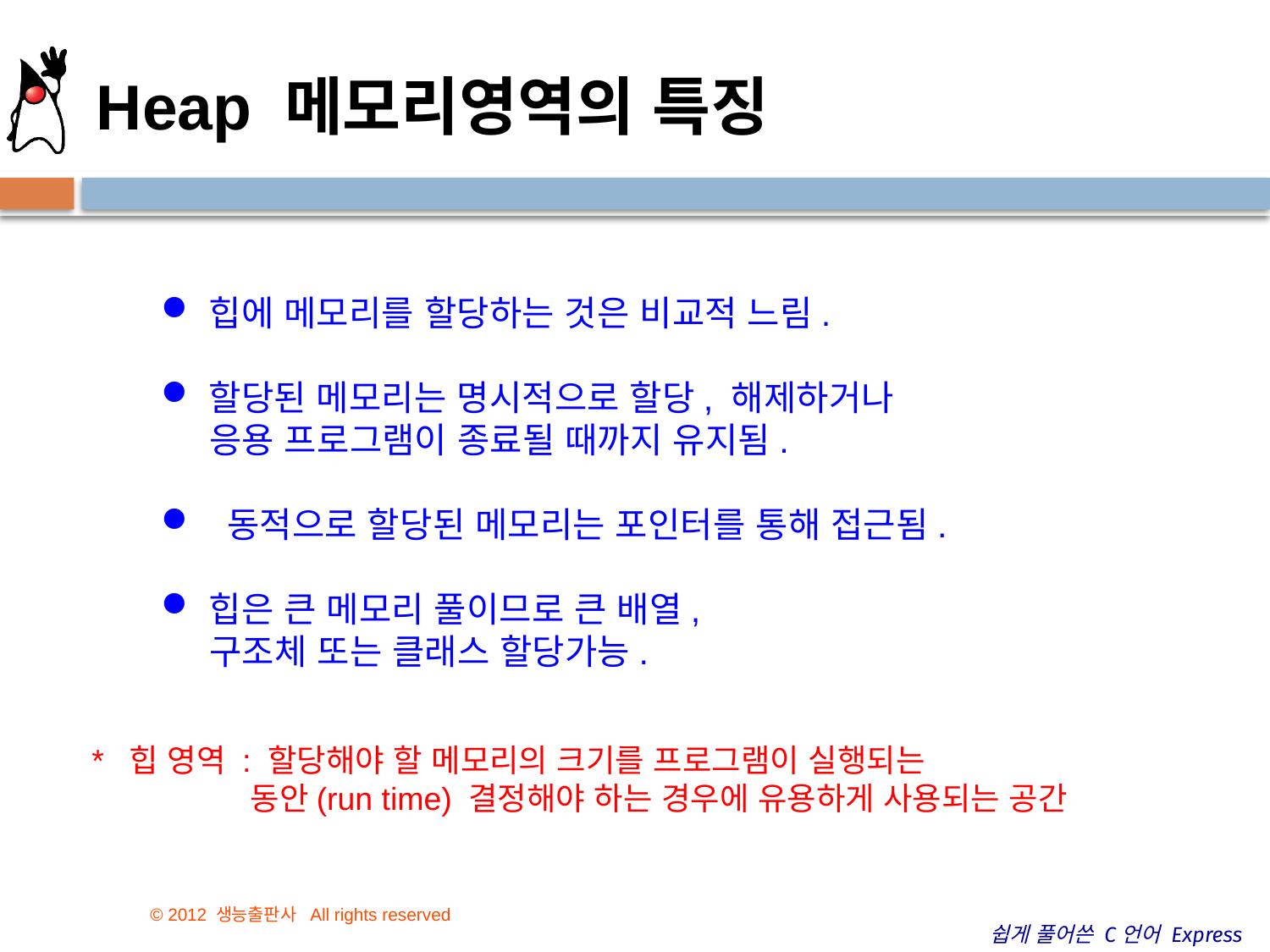

Heap 메모리영역의 특징
힙에 메모리를 할당하는 것은 비교적 느림.

할당된 메모리는 명시적으로 할당, 해제하거나
    응용 프로그램이 종료될 때까지 유지됨.

 동적으로 할당된 메모리는 포인터를 통해 접근됨.

힙은 큰 메모리 풀이므로 큰 배열,
    구조체 또는 클래스 할당가능.
*  힙 영역 : 할당해야 할 메모리의 크기를 프로그램이 실행되는
                 동안(run time) 결정해야 하는 경우에 유용하게 사용되는 공간